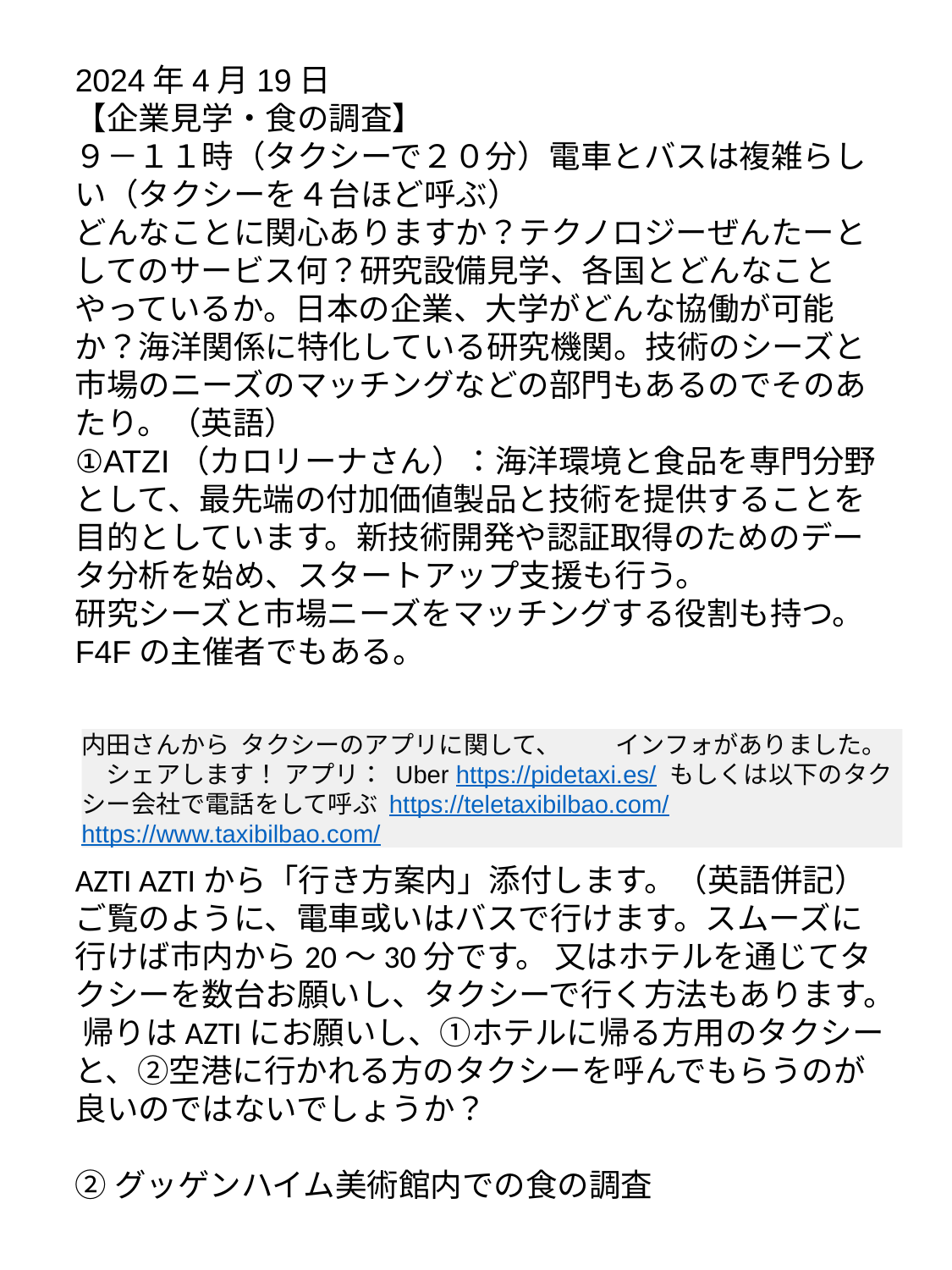

2024年4月19日
【企業見学・食の調査】
９－１１時（タクシーで２０分）電車とバスは複雑らしい（タクシーを４台ほど呼ぶ）
どんなことに関心ありますか？テクノロジーぜんたーとしてのサービス何？研究設備見学、各国とどんなことやっているか。日本の企業、大学がどんな協働が可能か？海洋関係に特化している研究機関。技術のシーズと市場のニーズのマッチングなどの部門もあるのでそのあたり。（英語）
①ATZI（カロリーナさん）：海洋環境と食品を専門分野として、最先端の付加価値製品と技術を提供することを目的としています。新技術開発や認証取得のためのデータ分析を始め、スタートアップ支援も行う。
研究シーズと市場ニーズをマッチングする役割も持つ。
F4Fの主催者でもある。

AZTI AZTIから「行き方案内」添付します。（英語併記） ご覧のように、電車或いはバスで行けます。スムーズに行けば市内から20～30分です。 又はホテルを通じてタクシーを数台お願いし、タクシーで行く方法もあります。 帰りはAZTIにお願いし、①ホテルに帰る方用のタクシーと、②空港に行かれる方のタクシーを呼んでもらうのが良いのではないでしょうか？
②グッゲンハイム美術館内での食の調査
内田さんから  タクシーのアプリに関して、　 　インフォがありました。 　シェアします！ アプリ： Uber https://pidetaxi.es/ もしくは以下のタクシー会社で電話をして呼ぶ https://teletaxibilbao.com/ https://www.taxibilbao.com/